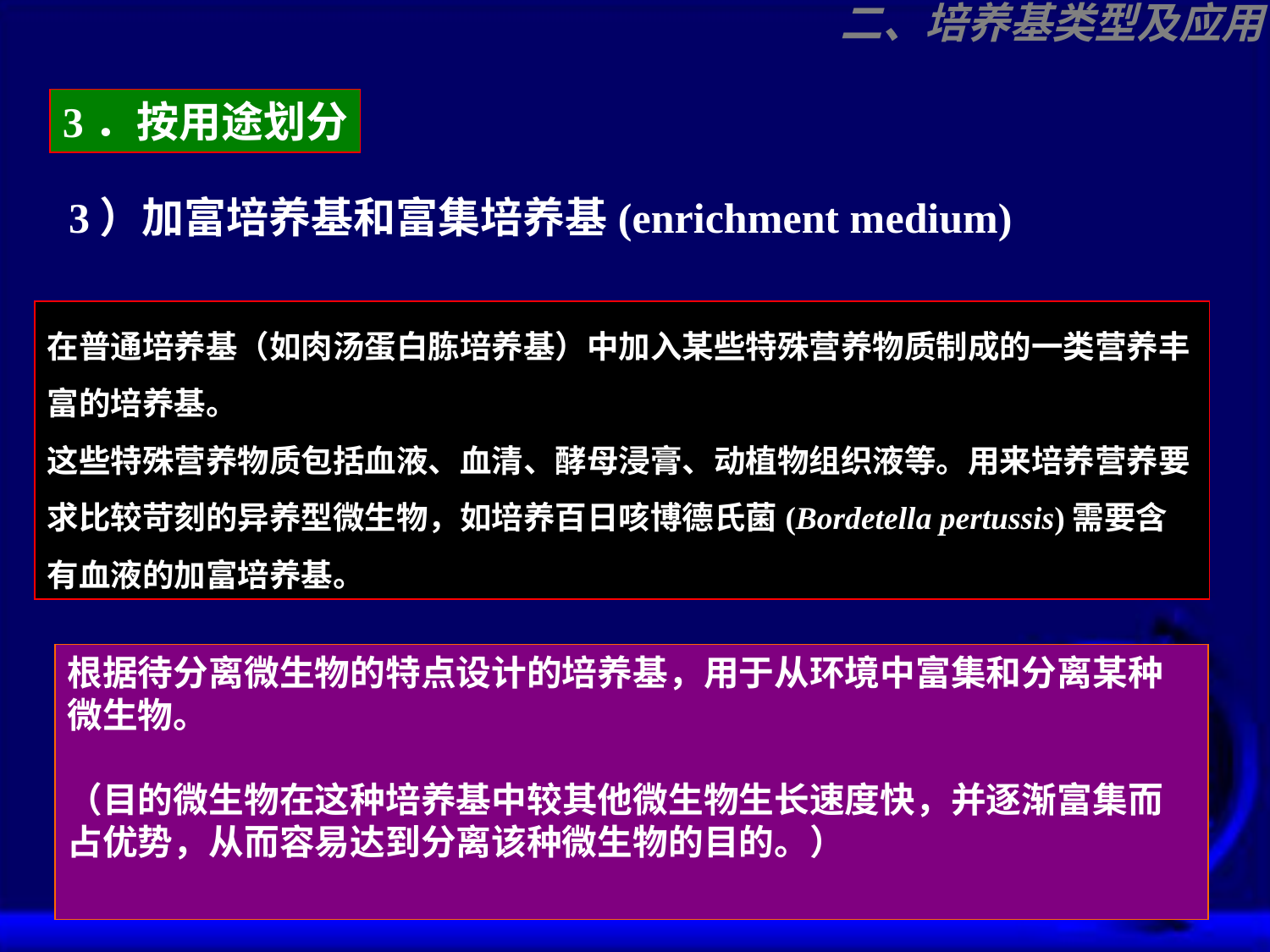

二、培养基类型及应用
3．按用途划分
3）加富培养基和富集培养基(enrichment medium)
在普通培养基（如肉汤蛋白胨培养基）中加入某些特殊营养物质制成的一类营养丰富的培养基。
这些特殊营养物质包括血液、血清、酵母浸膏、动植物组织液等。用来培养营养要求比较苛刻的异养型微生物，如培养百日咳博德氏菌(Bordetella pertussis)需要含有血液的加富培养基。

根据待分离微生物的特点设计的培养基，用于从环境中富集和分离某种微生物。

（目的微生物在这种培养基中较其他微生物生长速度快，并逐渐富集而占优势，从而容易达到分离该种微生物的目的。）